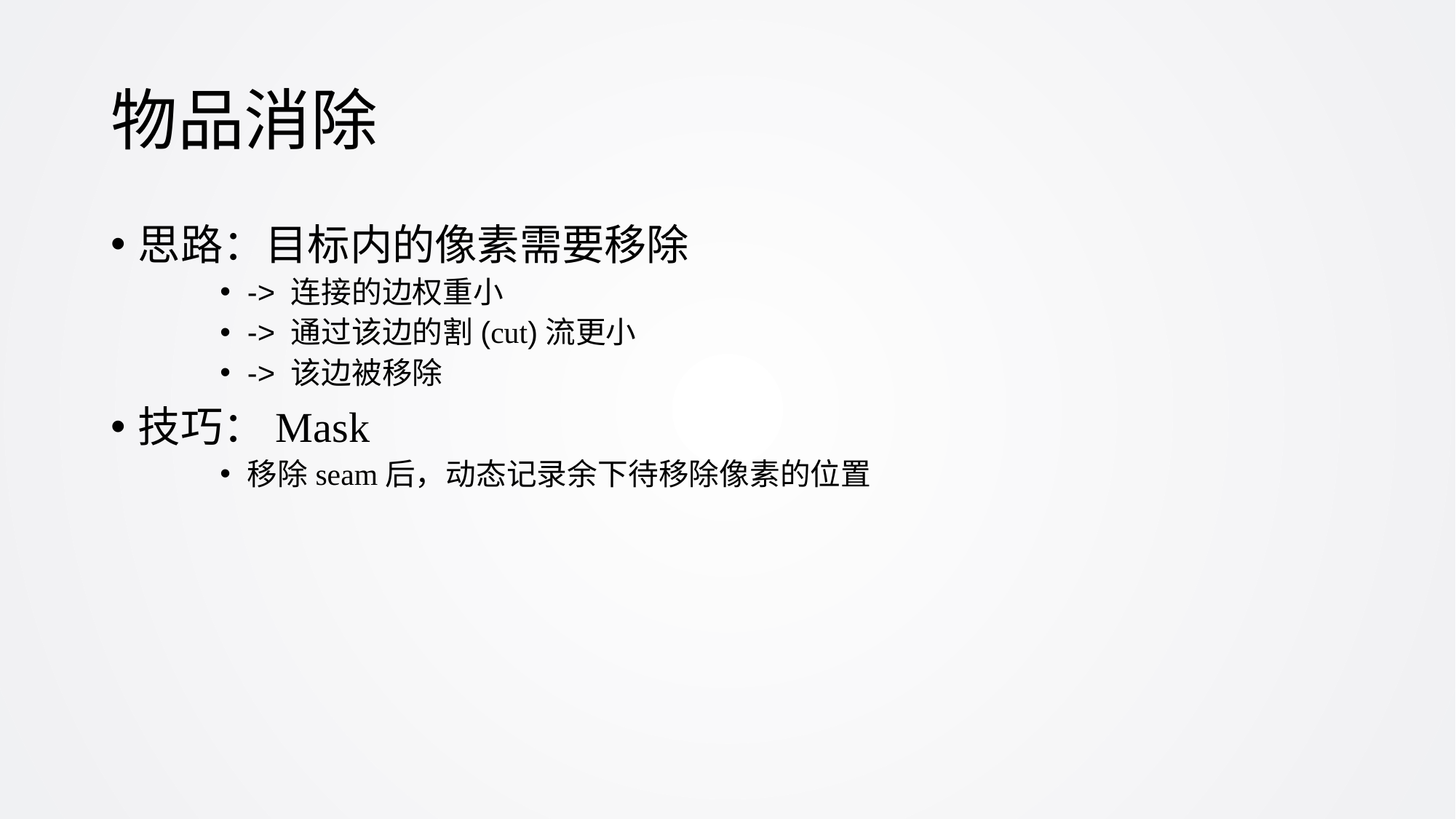

# 物品消除
思路：目标内的像素需要移除
-> 连接的边权重小
-> 通过该边的割(cut)流更小
-> 该边被移除
技巧：Mask
移除seam后，动态记录余下待移除像素的位置